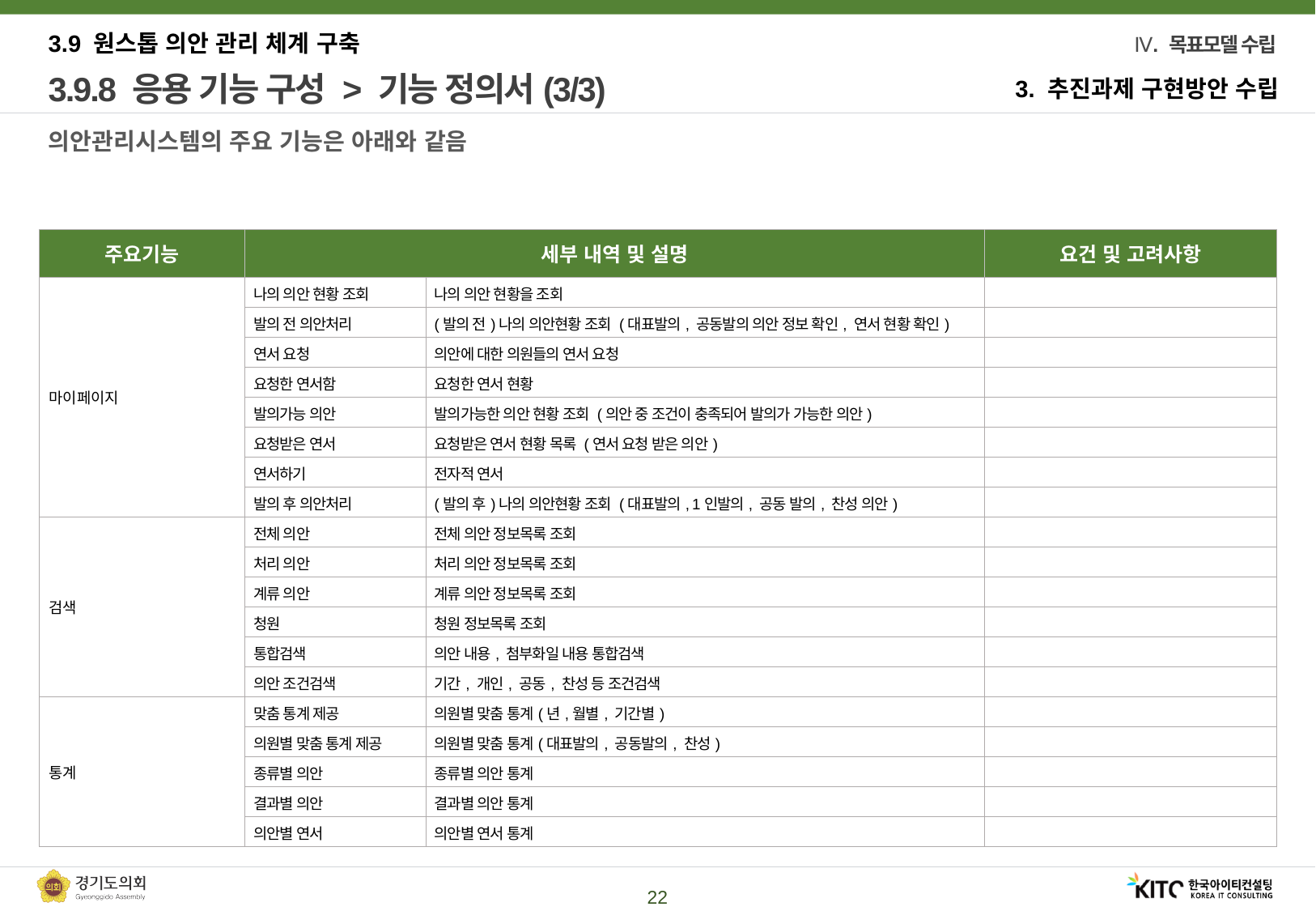

3.9 원스톱 의안 관리 체계 구축
# 3.9.8 응용 기능 구성 > 기능 정의서(3/3)
3. 추진과제 구현방안 수립
의안관리시스템의 주요 기능은 아래와 같음
| 주요기능 | 세부 내역 및 설명 |  | 요건 및 고려사항 |
| --- | --- | --- | --- |
| 마이페이지 | 나의 의안 현황 조회 | 나의 의안 현황을 조회 |  |
|  | 발의 전 의안처리 | (발의 전)나의 의안현황 조회 (대표발의, 공동발의 의안 정보 확인, 연서 현황 확인) |  |
|  | 연서 요청 | 의안에 대한 의원들의 연서 요청 |  |
|  | 요청한 연서함 | 요청한 연서 현황 |  |
|  | 발의가능 의안 | 발의가능한 의안 현황 조회 (의안 중 조건이 충족되어 발의가 가능한 의안) |  |
|  | 요청받은 연서 | 요청받은 연서 현황 목록 (연서 요청 받은 의안) |  |
|  | 연서하기 | 전자적 연서 |  |
|  | 발의 후 의안처리 | (발의 후)나의 의안현황 조회 (대표발의, 1인발의, 공동 발의, 찬성 의안) |  |
| 검색 | 전체 의안 | 전체 의안 정보목록 조회 |  |
|  | 처리 의안 | 처리 의안 정보목록 조회 |  |
|  | 계류 의안 | 계류 의안 정보목록 조회 |  |
|  | 청원 | 청원 정보목록 조회 |  |
|  | 통합검색 | 의안 내용, 첨부화일 내용 통합검색 |  |
|  | 의안 조건검색 | 기간, 개인, 공동, 찬성 등 조건검색 |  |
| 통계 | 맞춤 통계 제공 | 의원별 맞춤 통계(년,월별, 기간별) |  |
|  | 의원별 맞춤 통계 제공 | 의원별 맞춤 통계(대표발의, 공동발의, 찬성) |  |
|  | 종류별 의안 | 종류별 의안 통계 |  |
|  | 결과별 의안 | 결과별 의안 통계 |  |
|  | 의안별 연서 | 의안별 연서 통계 |  |